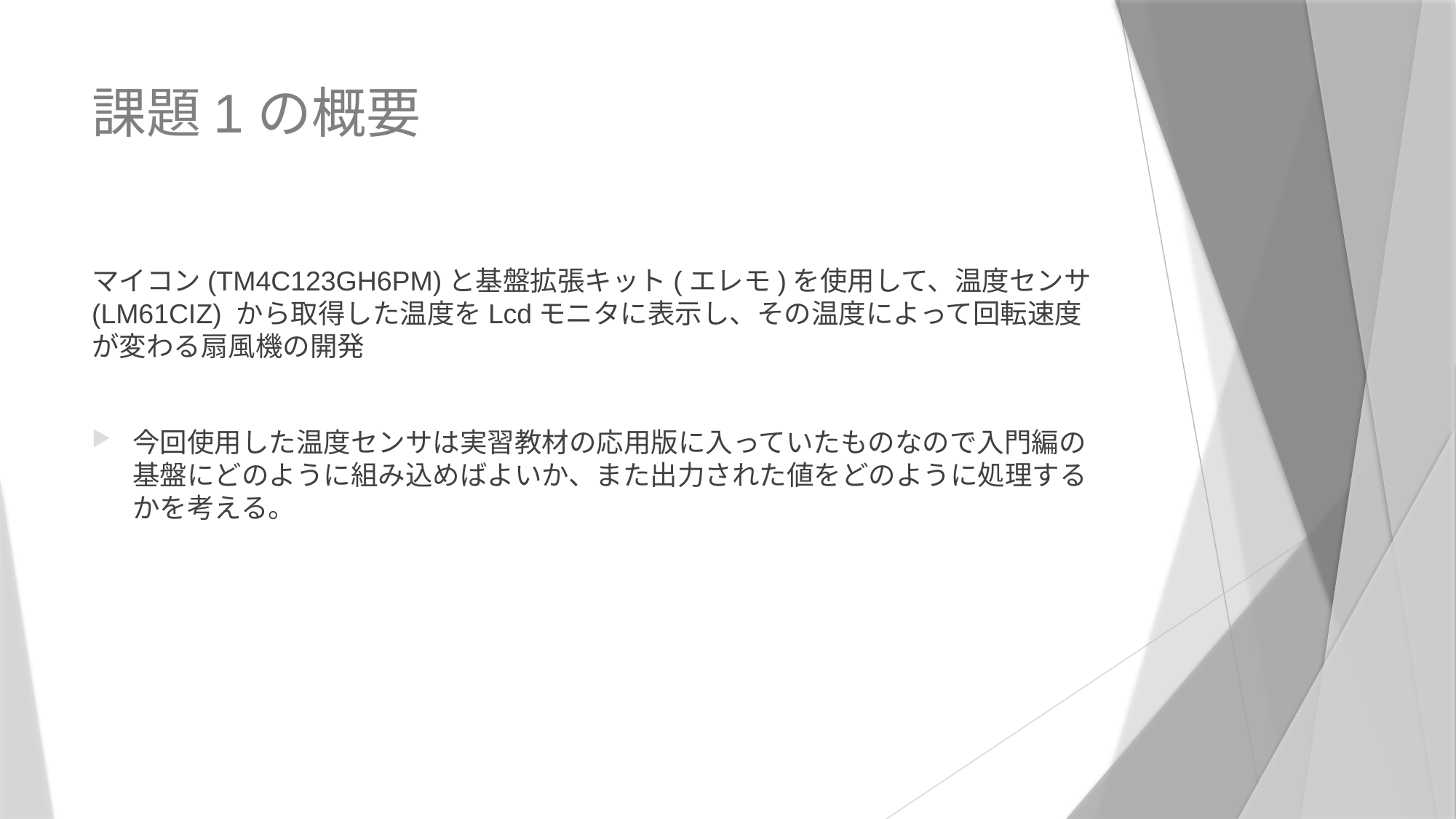

# 課題1の概要
マイコン(TM4C123GH6PM)と基盤拡張キット(エレモ)を使用して、温度センサ(LM61CIZ) から取得した温度をLcdモニタに表示し、その温度によって回転速度が変わる扇風機の開発

今回使用した温度センサは実習教材の応用版に入っていたものなので入門編の基盤にどのように組み込めばよいか、また出力された値をどのように処理するかを考える。